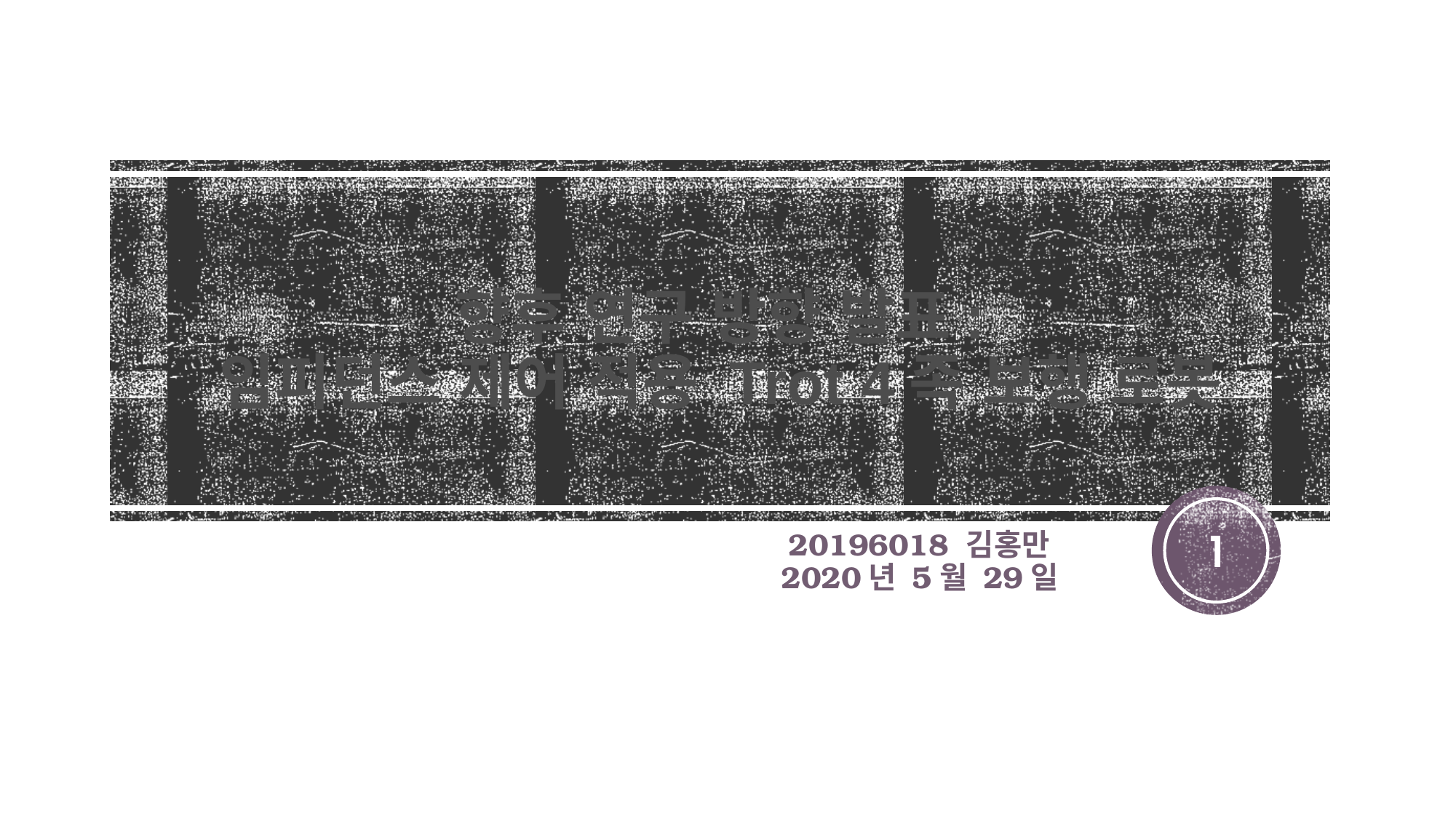

# 향후 연구 방향 발표: 임피던스 제어 적용 Trot 4족 보행 로봇
1
20196018 김홍만
2020년 5월 29일